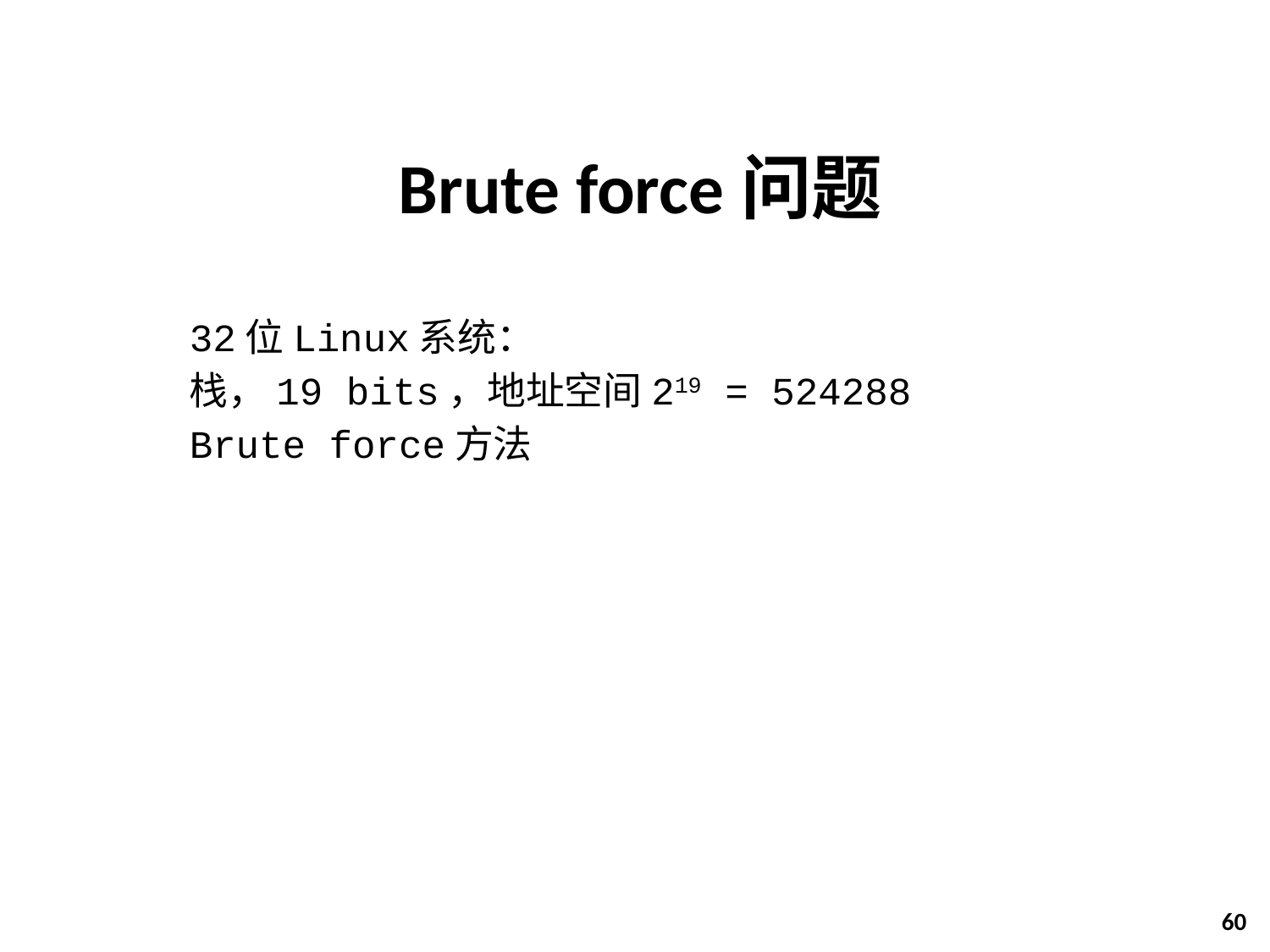

# Brute force问题
32位Linux系统：
栈，19 bits，地址空间219 = 524288
Brute force方法

60